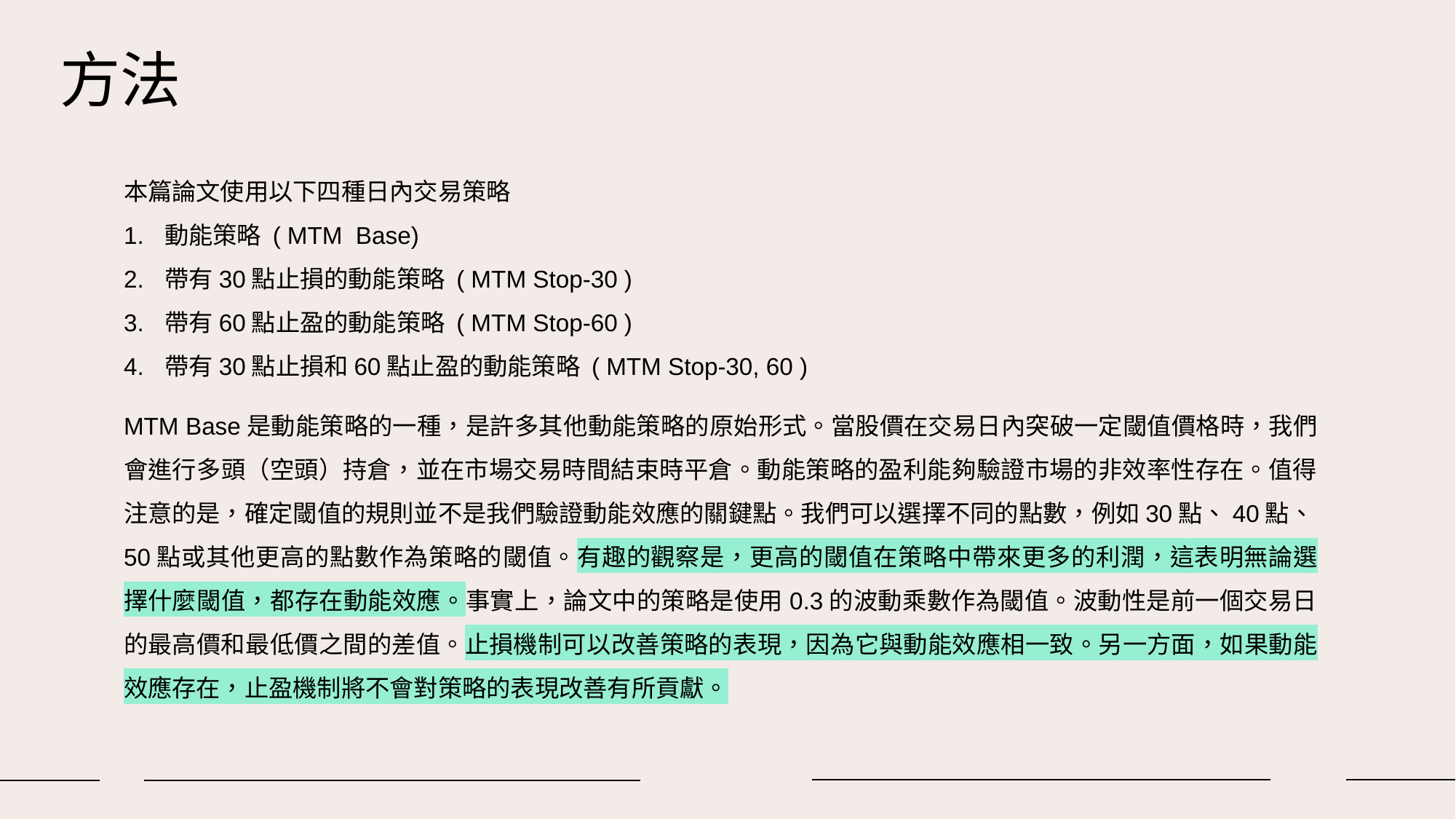

# 方法
本篇論文使用以下四種日內交易策略
動能策略 ( MTM  Base)
帶有30點止損的動能策略 ( MTM Stop-30 )
帶有60點止盈的動能策略 ( MTM Stop-60 )
帶有30點止損和60點止盈的動能策略 ( MTM Stop-30, 60 )

MTM Base是動能策略的一種，是許多其他動能策略的原始形式。當股價在交易日內突破一定閾值價格時，我們會進行多頭（空頭）持倉，並在市場交易時間結束時平倉。動能策略的盈利能夠驗證市場的非效率性存在。值得注意的是，確定閾值的規則並不是我們驗證動能效應的關鍵點。我們可以選擇不同的點數，例如30點、40點、50點或其他更高的點數作為策略的閾值。有趣的觀察是，更高的閾值在策略中帶來更多的利潤，這表明無論選擇什麼閾值，都存在動能效應。事實上，論文中的策略是使用0.3的波動乘數作為閾值。波動性是前一個交易日的最高價和最低價之間的差值。止損機制可以改善策略的表現，因為它與動能效應相一致。另一方面，如果動能效應存在，止盈機制將不會對策略的表現改善有所貢獻。